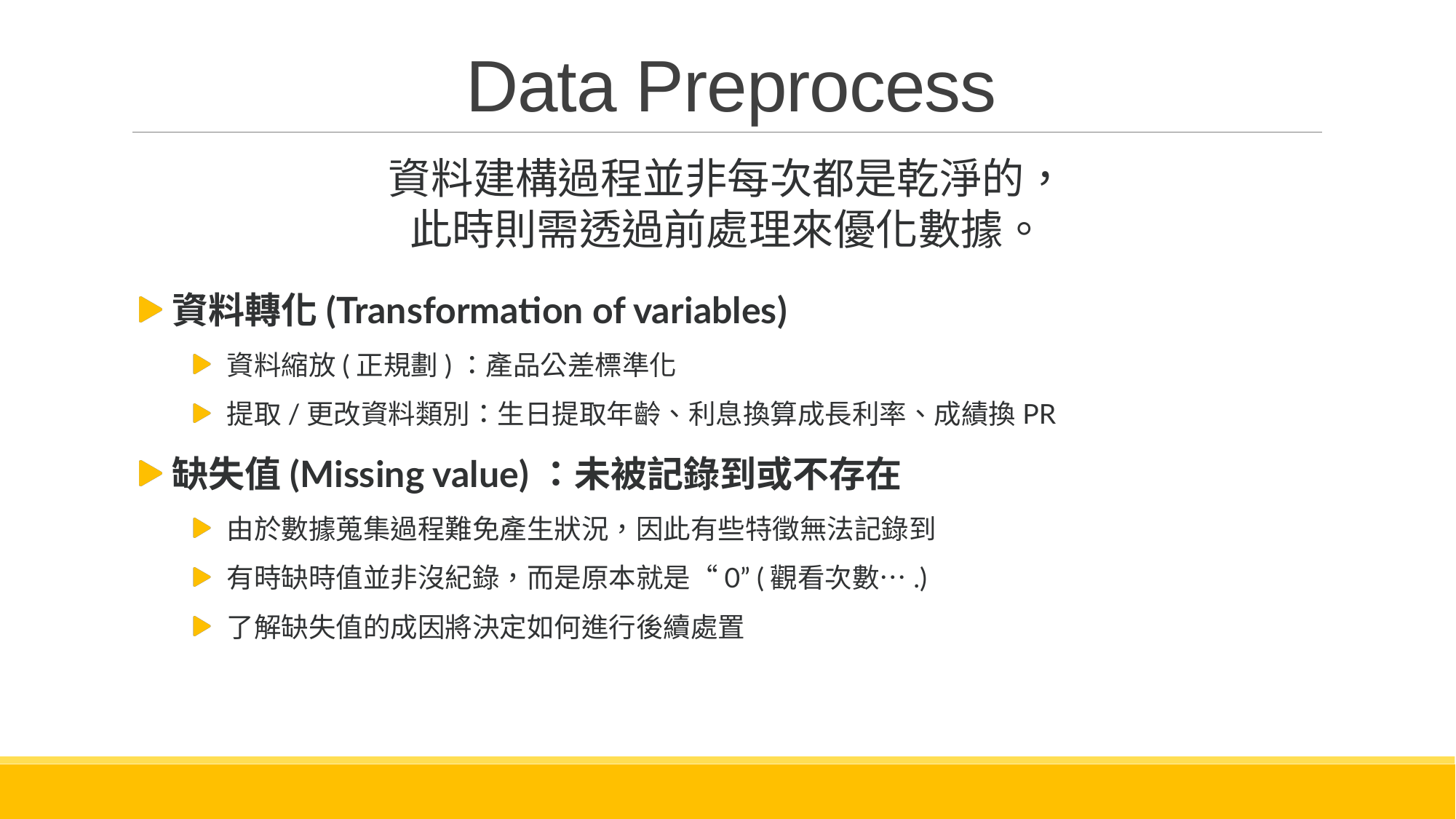

# Data Preprocess
資料建構過程並非每次都是乾淨的，
此時則需透過前處理來優化數據。
資料轉化(Transformation of variables)
資料縮放(正規劃)：產品公差標準化
提取/更改資料類別：生日提取年齡、利息換算成長利率、成績換PR
缺失值(Missing value)：未被記錄到或不存在
由於數據蒐集過程難免產生狀況，因此有些特徵無法記錄到
有時缺時值並非沒紀錄，而是原本就是“0” (觀看次數….)
了解缺失值的成因將決定如何進行後續處置